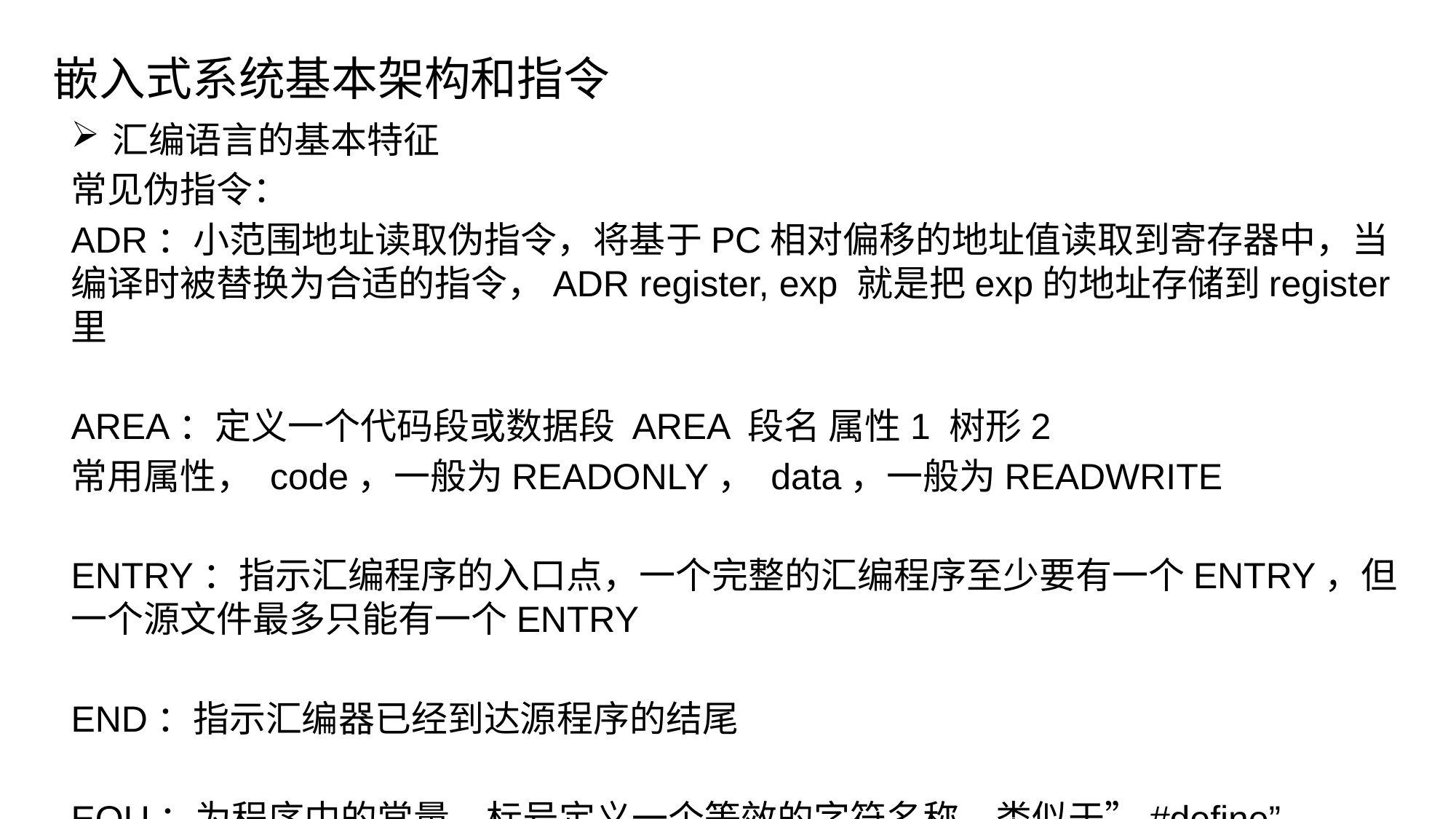

# 嵌入式系统基本架构和指令
汇编语言的基本特征
常见伪指令：
ADR：小范围地址读取伪指令，将基于PC相对偏移的地址值读取到寄存器中，当编译时被替换为合适的指令，ADR register, exp 就是把exp的地址存储到register里

AREA：定义一个代码段或数据段 AREA 段名 属性1 树形2
常用属性， code，一般为READONLY， data，一般为READWRITE

ENTRY：指示汇编程序的入口点，一个完整的汇编程序至少要有一个ENTRY，但一个源文件最多只能有一个ENTRY

END：指示汇编器已经到达源程序的结尾

EQU：为程序中的常量、标号定义一个等效的字符名称，类似于”#define”
16